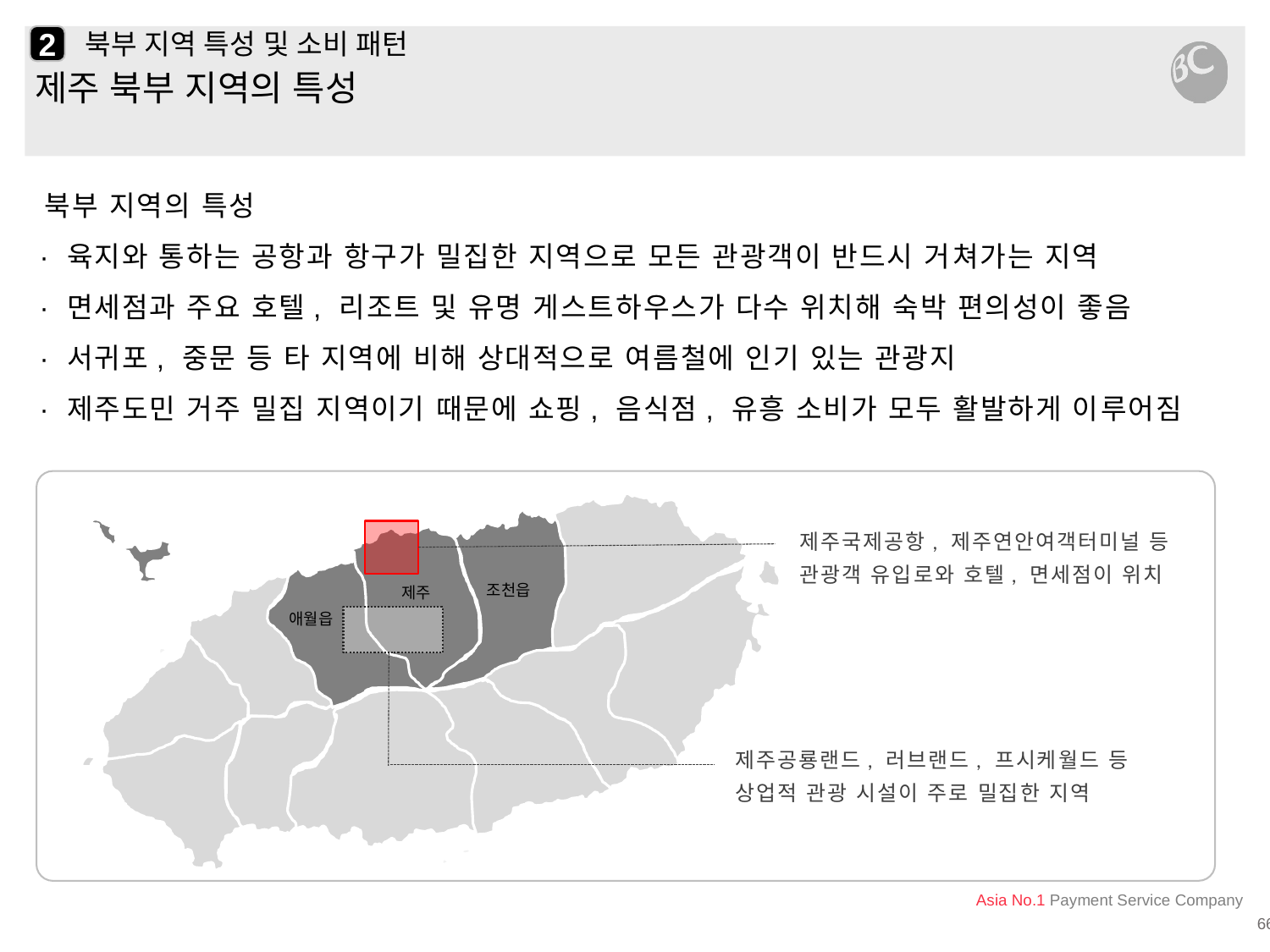

2
# 북부 지역 특성 및 소비 패턴
제주 북부 지역의 특성
 북부 지역의 특성
 · 육지와 통하는 공항과 항구가 밀집한 지역으로 모든 관광객이 반드시 거쳐가는 지역
 · 면세점과 주요 호텔, 리조트 및 유명 게스트하우스가 다수 위치해 숙박 편의성이 좋음
 · 서귀포, 중문 등 타 지역에 비해 상대적으로 여름철에 인기 있는 관광지
 · 제주도민 거주 밀집 지역이기 때문에 쇼핑, 음식점, 유흥 소비가 모두 활발하게 이루어짐

제주국제공항, 제주연안여객터미널 등
관광객 유입로와 호텔, 면세점이 위치

조천읍
제주
애월읍

제주공룡랜드, 러브랜드, 프시케월드 등
상업적 관광 시설이 주로 밀집한 지역